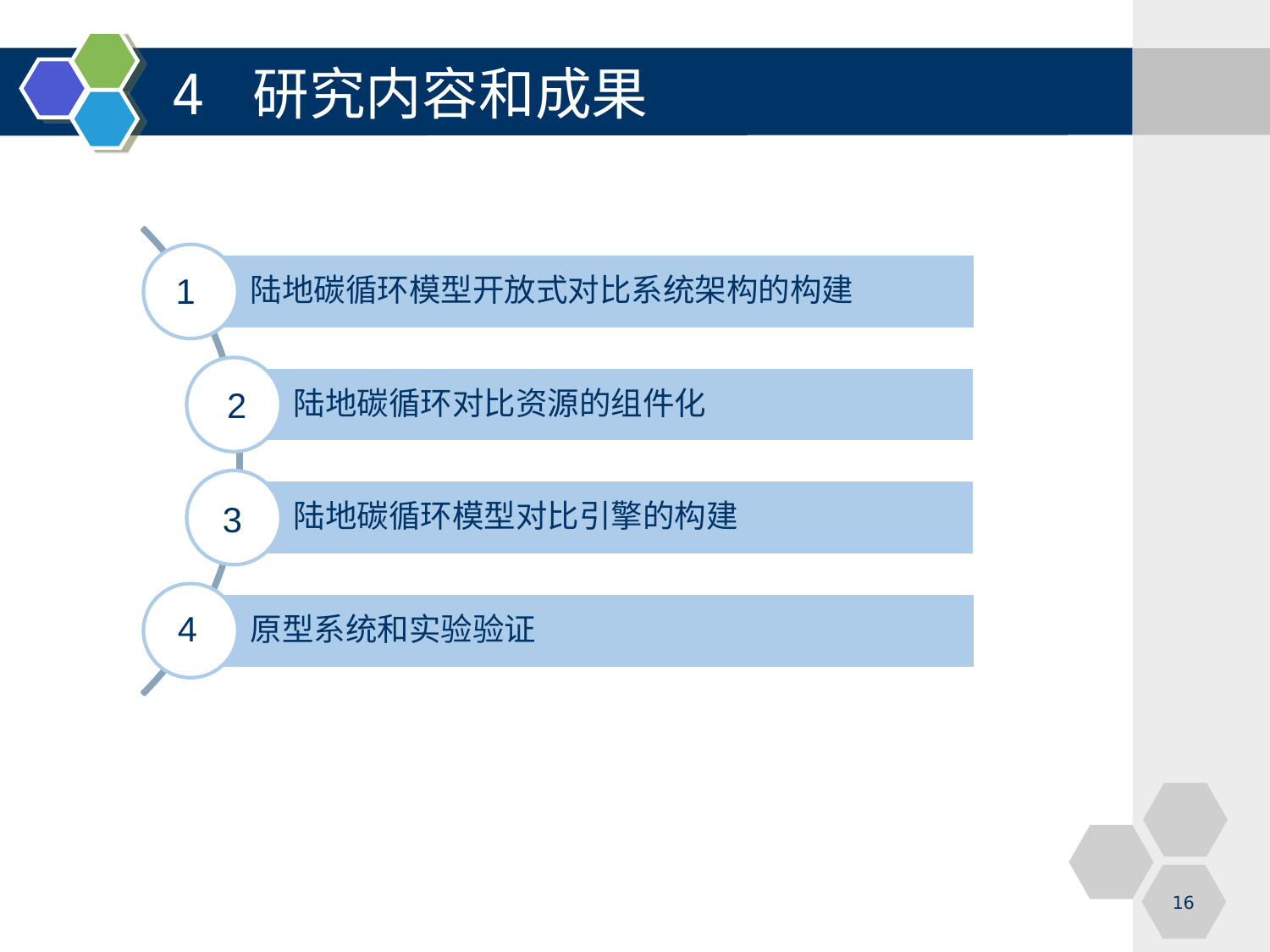

4 研究内容和成果
陆地碳循环模型开放式对比系统架构的构建
陆地碳循环对比资源的组件化
陆地碳循环模型对比引擎的构建
原型系统和实验验证
1
2
3
4
16